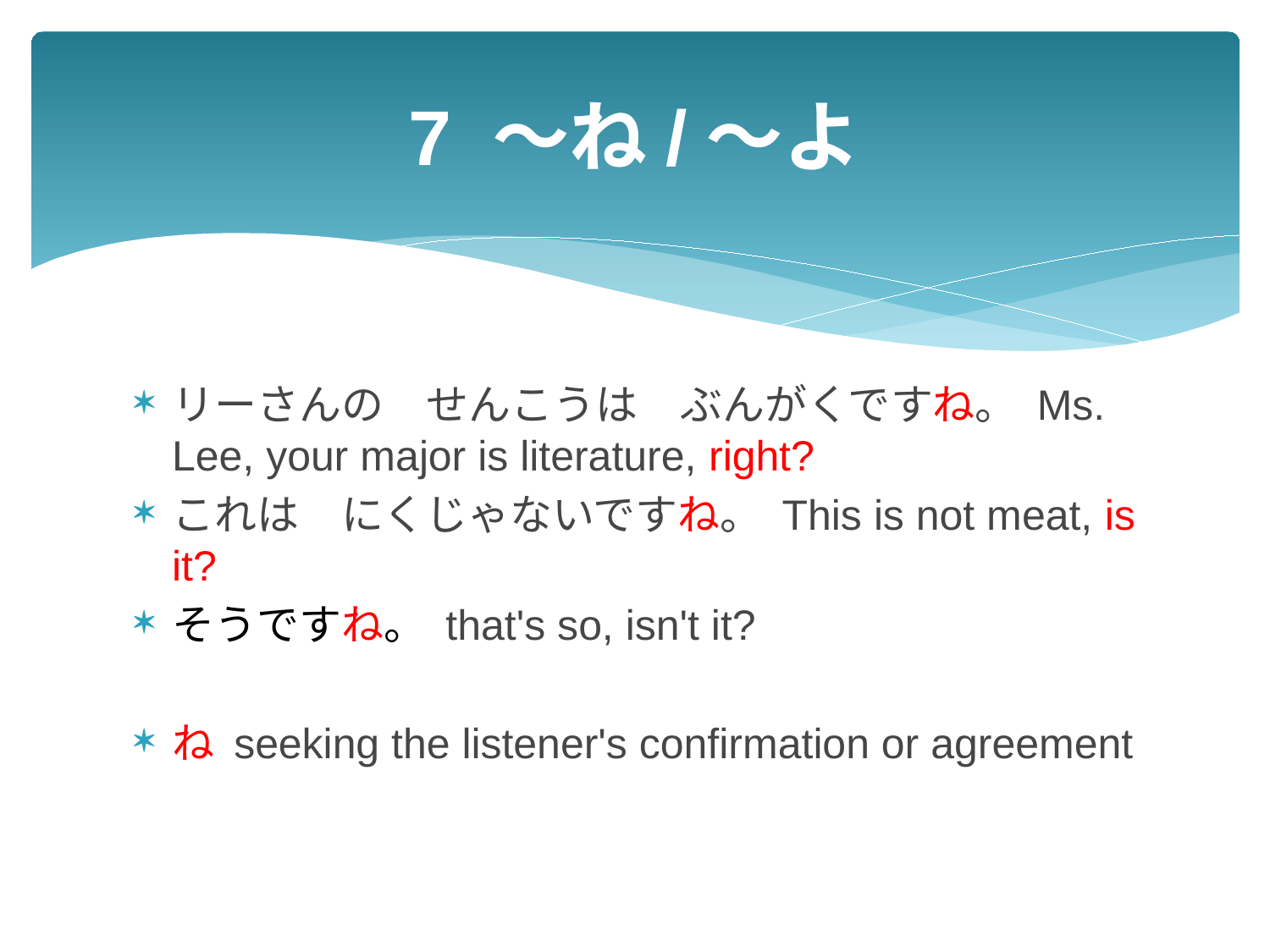

# 7 ～ね/～よ
リーさんの　せんこうは　ぶんがくですね。 Ms. Lee, your major is literature, right?
これは　にくじゃないですね。 This is not meat, is it?
そうですね。 that's so, isn't it?

ね seeking the listener's confirmation or agreement